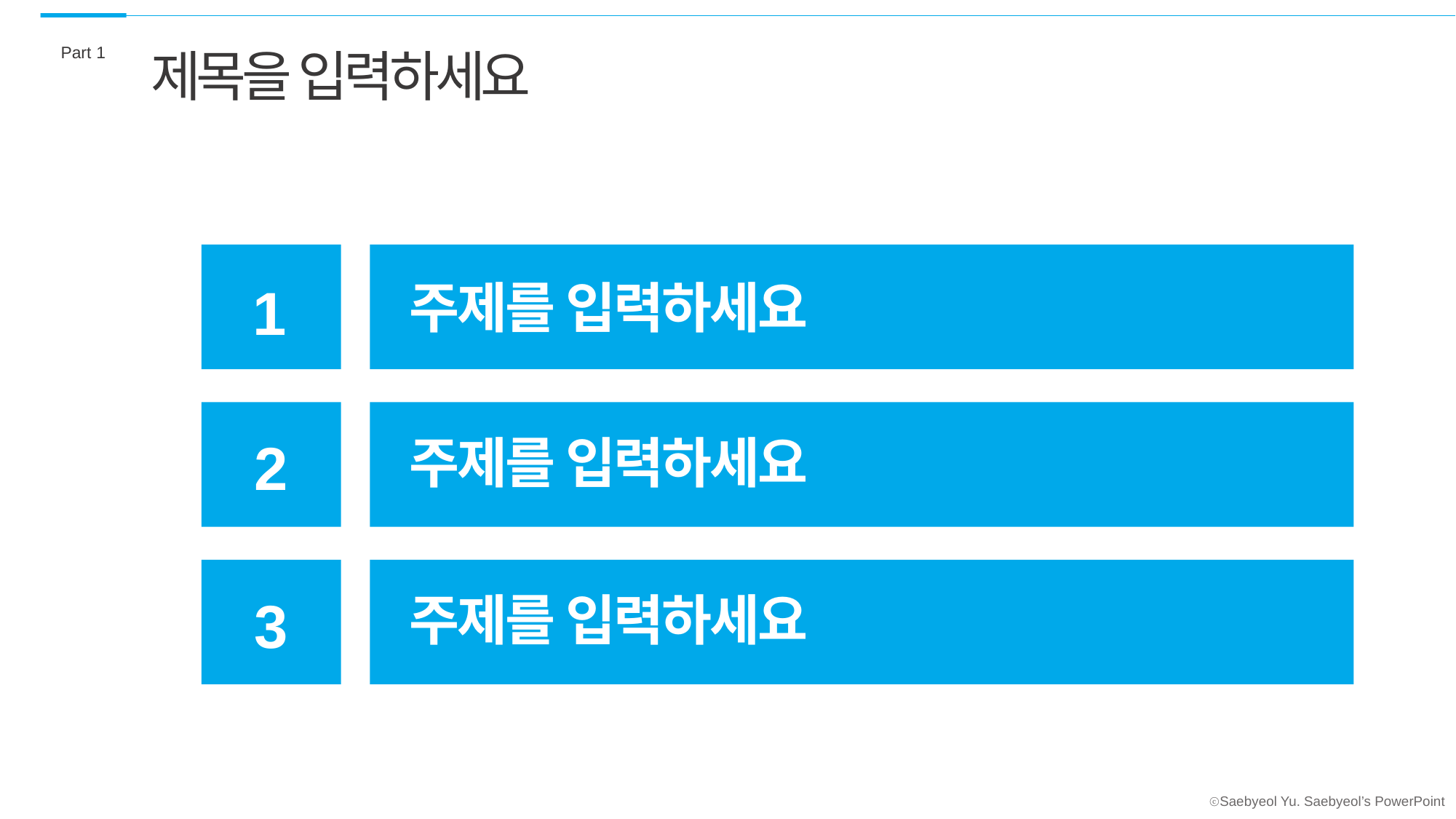

Part 1
제목을 입력하세요

주제를 입력하세요
1

주제를 입력하세요
2

주제를 입력하세요
3